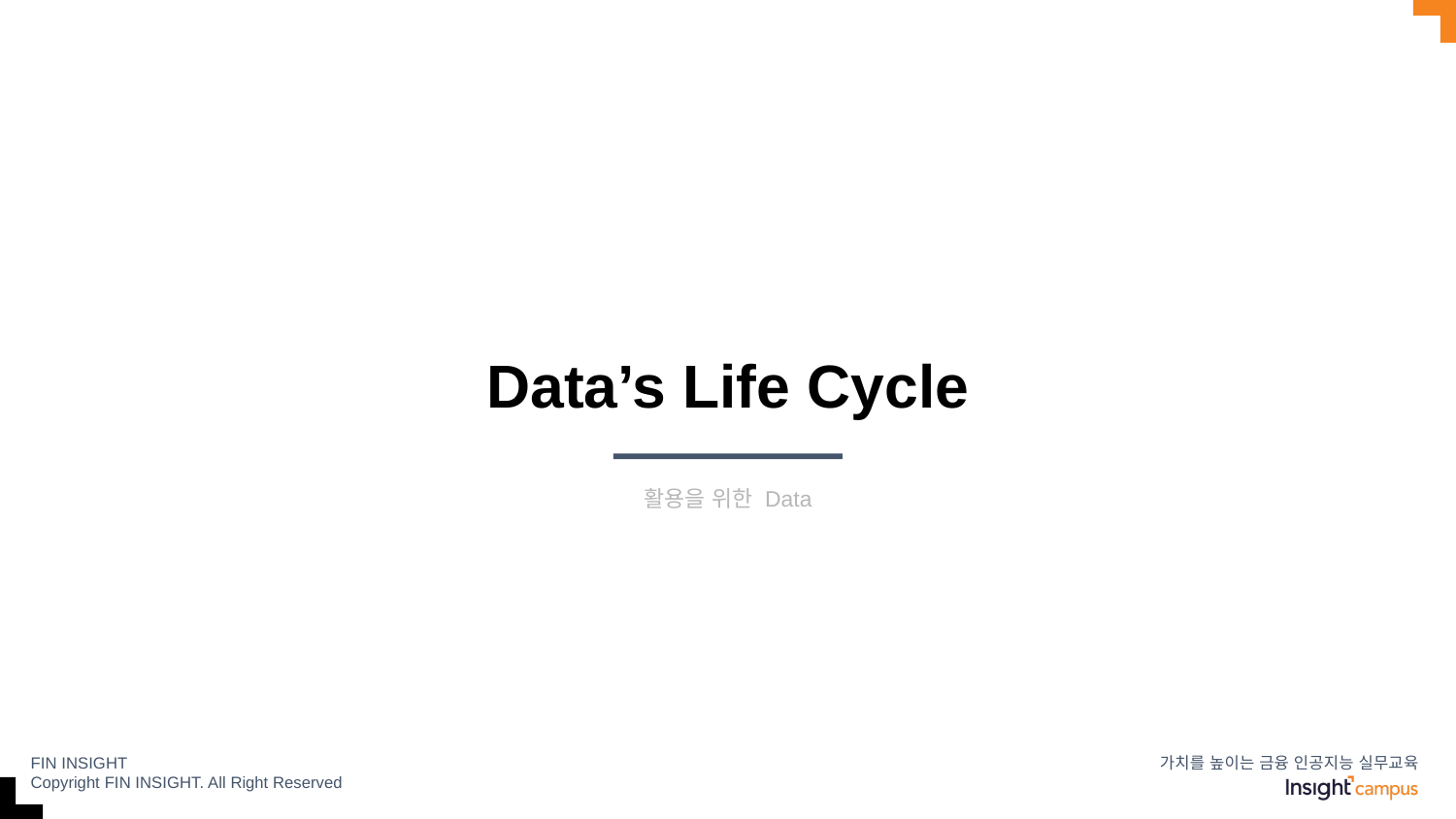

# Data’s Life Cycle
활용을 위한 Data